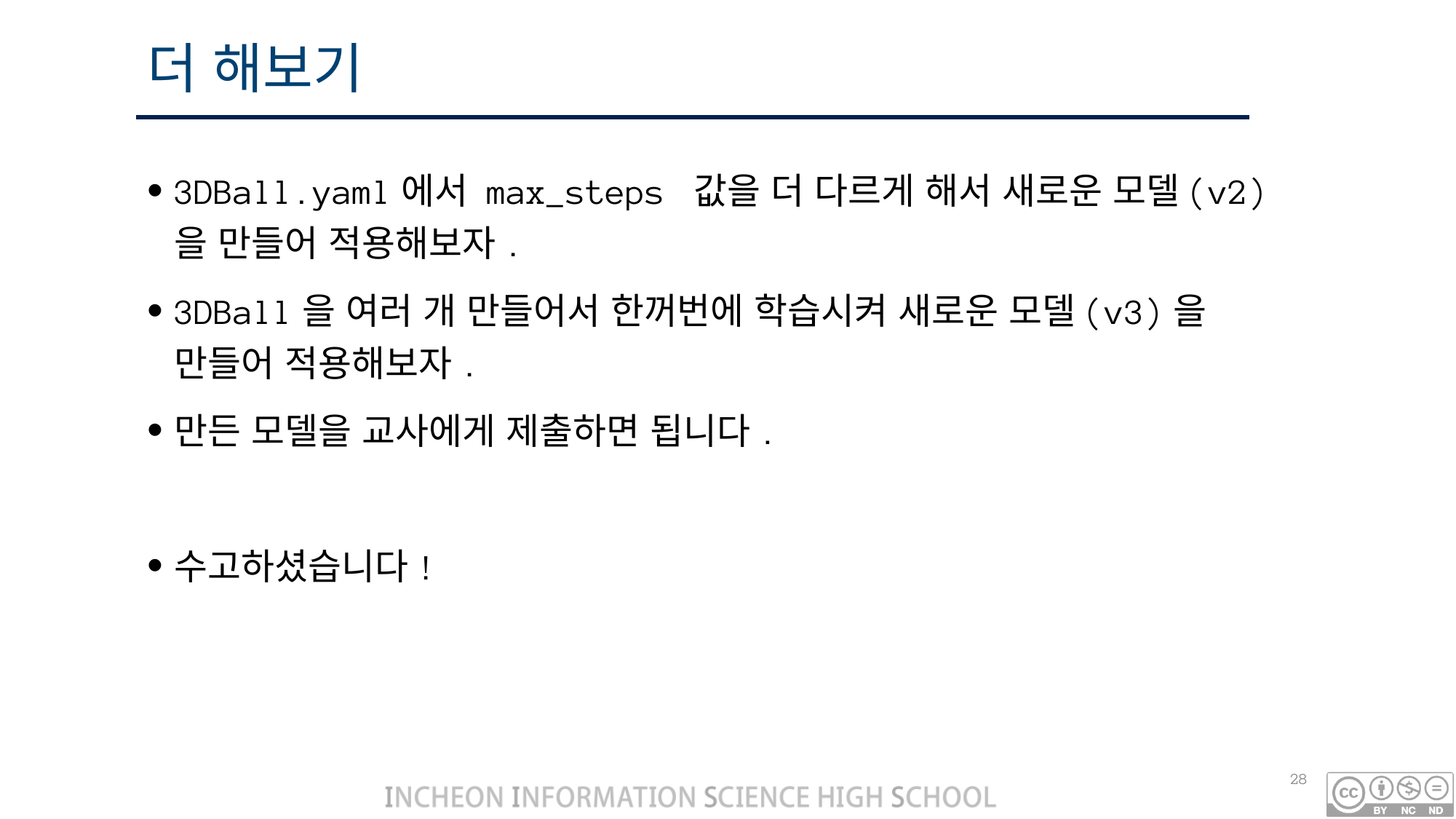

# 더 해보기
3DBall.yaml에서 max_steps 값을 더 다르게 해서 새로운 모델(v2)을 만들어 적용해보자.
3DBall을 여러 개 만들어서 한꺼번에 학습시켜 새로운 모델(v3)을 만들어 적용해보자.
만든 모델을 교사에게 제출하면 됩니다.

수고하셨습니다!
28